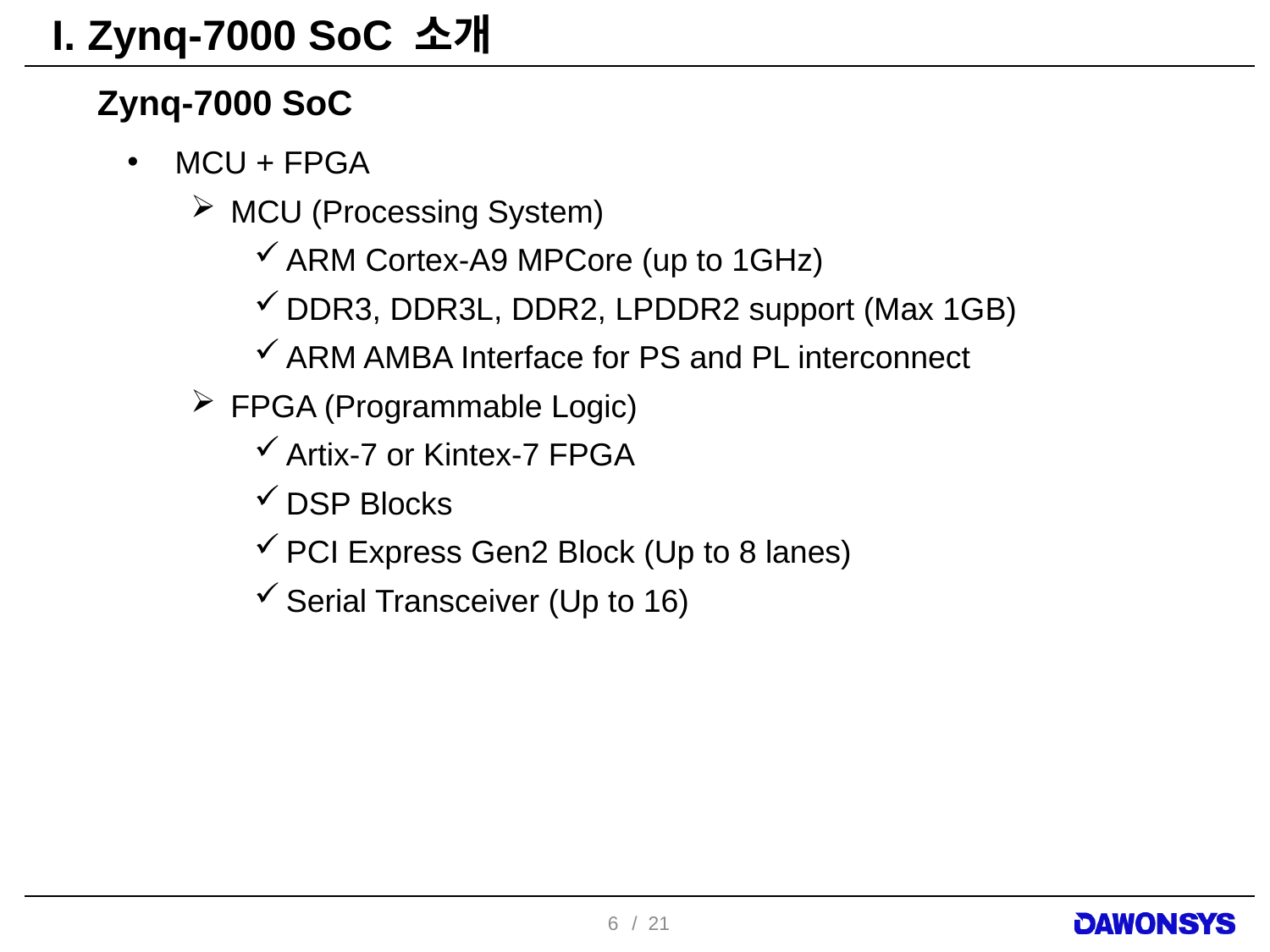

# I. Zynq-7000 SoC 소개
Zynq-7000 SoC
MCU + FPGA
MCU (Processing System)
ARM Cortex-A9 MPCore (up to 1GHz)
DDR3, DDR3L, DDR2, LPDDR2 support (Max 1GB)
ARM AMBA Interface for PS and PL interconnect
FPGA (Programmable Logic)
Artix-7 or Kintex-7 FPGA
DSP Blocks
PCI Express Gen2 Block (Up to 8 lanes)
Serial Transceiver (Up to 16)
6
/  21